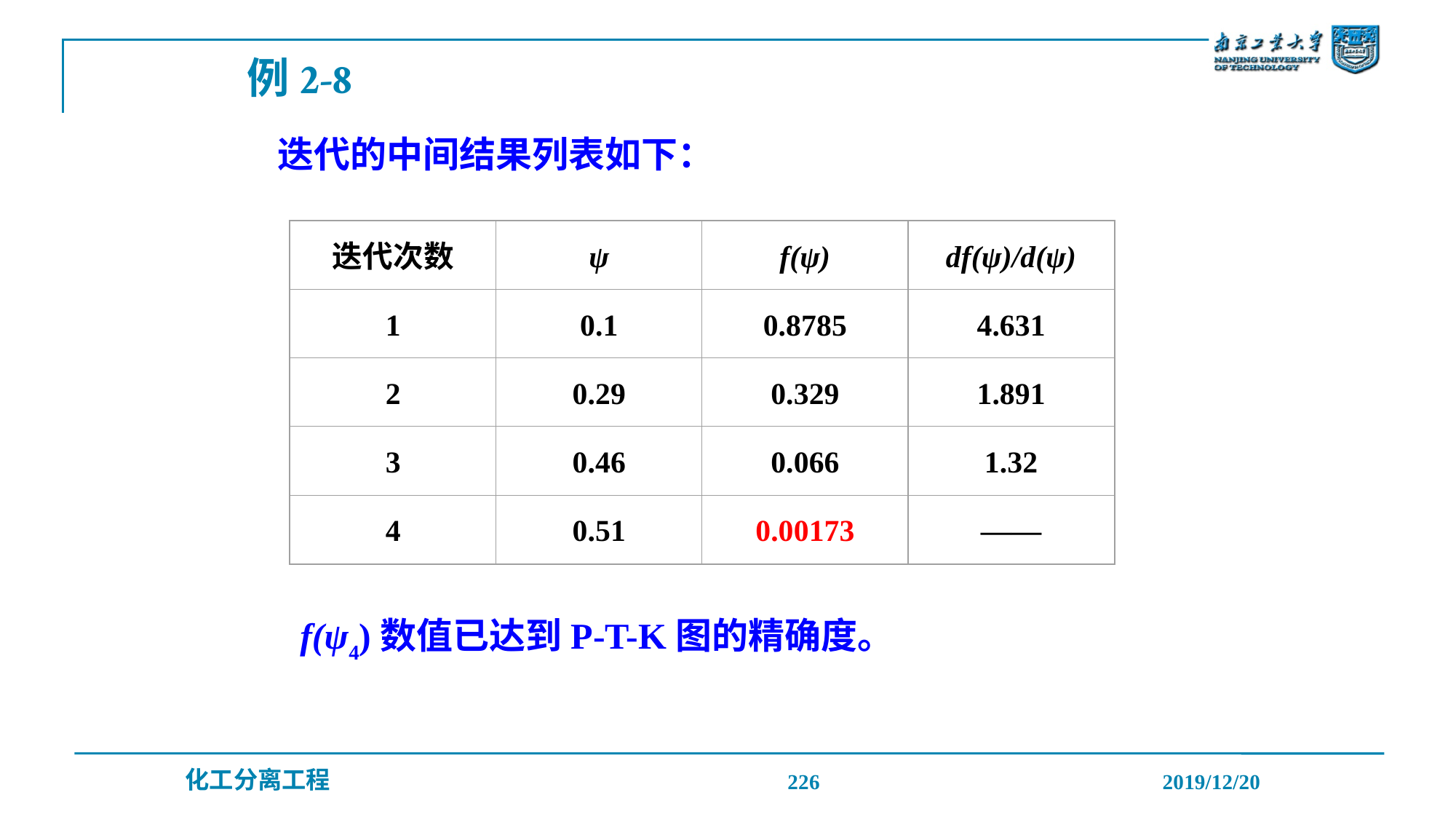

例2-8
迭代的中间结果列表如下：

迭代次数

ψ

f(ψ)

df(ψ)/d(ψ)

1

0.1

0.8785

4.631

2

0.29

0.329

1.891

3

0.46

0.066

1.32

4

0.51

0.00173

­——

f(ψ4)数值已达到P-T-K图的精确度。
226
2019/12/20
化工分离工程